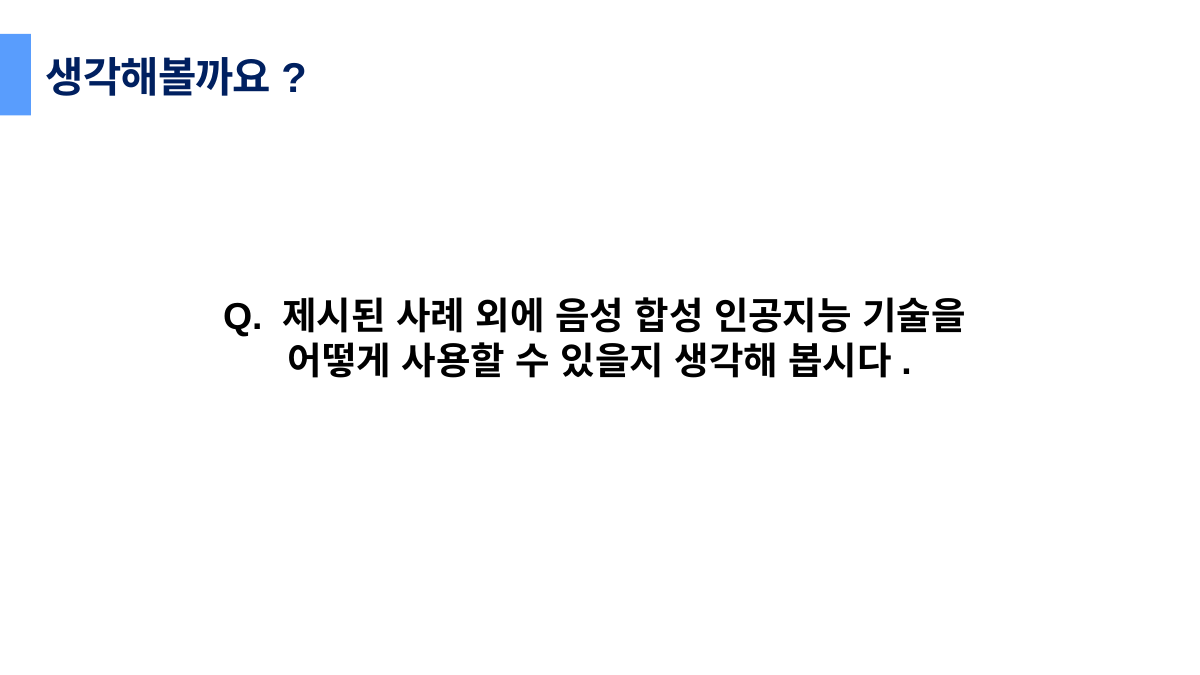

생각해볼까요?
Q. 제시된 사례 외에 음성 합성 인공지능 기술을
어떻게 사용할 수 있을지 생각해 봅시다.